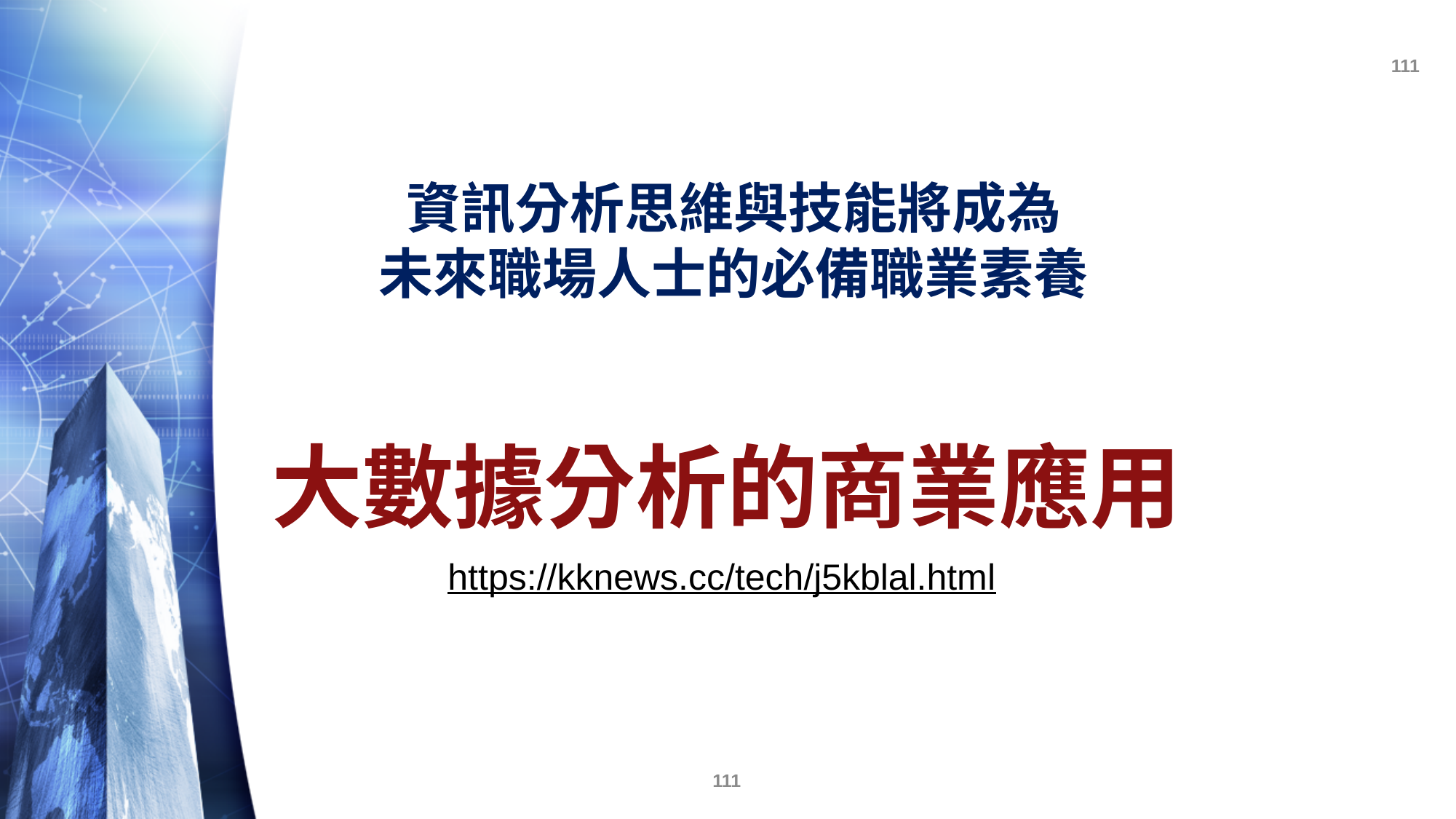

資訊分析思維與技能將成為
未來職場人士的必備職業素養
# 大數據分析的商業應用
https://kknews.cc/tech/j5kblal.html
111